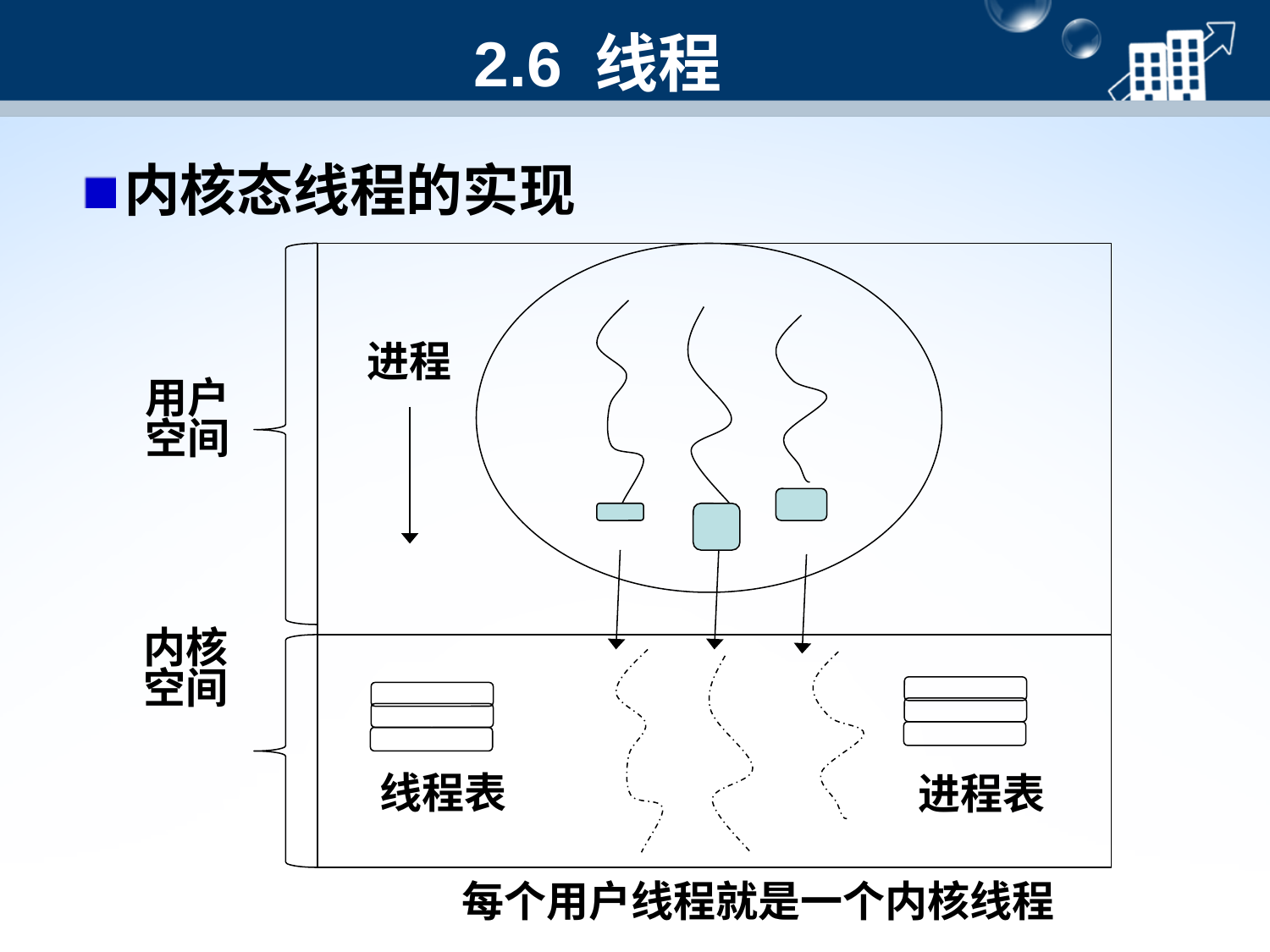

# 2.6 线程
内核态线程的实现

进程

用户空间

内核空间

线程表
进程表
每个用户线程就是一个内核线程